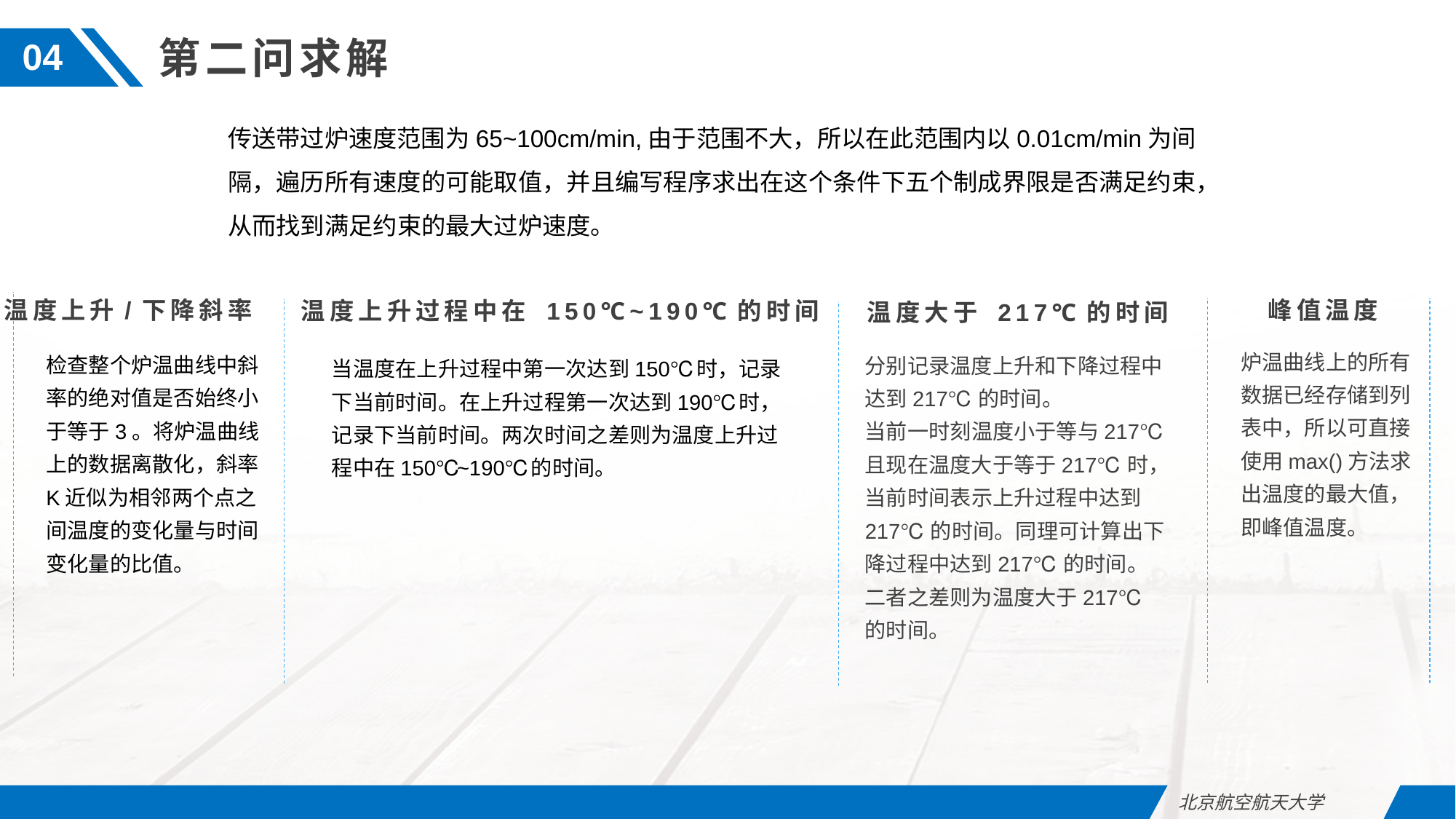

第二问求解

04
传送带过炉速度范围为65~100cm/min,由于范围不大，所以在此范围内以0.01cm/min为间隔，遍历所有速度的可能取值，并且编写程序求出在这个条件下五个制成界限是否满足约束，从而找到满足约束的最大过炉速度。
峰值温度
炉温曲线上的所有数据已经存储到列表中，所以可直接使用max()方法求出温度的最大值，即峰值温度。
温度上升/下降斜率
检查整个炉温曲线中斜率的绝对值是否始终小于等于3。将炉温曲线上的数据离散化，斜率K近似为相邻两个点之间温度的变化量与时间变化量的比值。
温度上升过程中在 150℃~190℃的时间
当温度在上升过程中第一次达到150℃时，记录下当前时间。在上升过程第一次达到190℃时，记录下当前时间。两次时间之差则为温度上升过程中在150℃~190℃的时间。
温度大于 217℃的时间
分别记录温度上升和下降过程中达到217℃的时间。
当前一时刻温度小于等与217℃且现在温度大于等于217℃时，当前时间表示上升过程中达到217℃的时间。同理可计算出下降过程中达到217℃的时间。二者之差则为温度大于217℃的时间。

北京航空航天大学